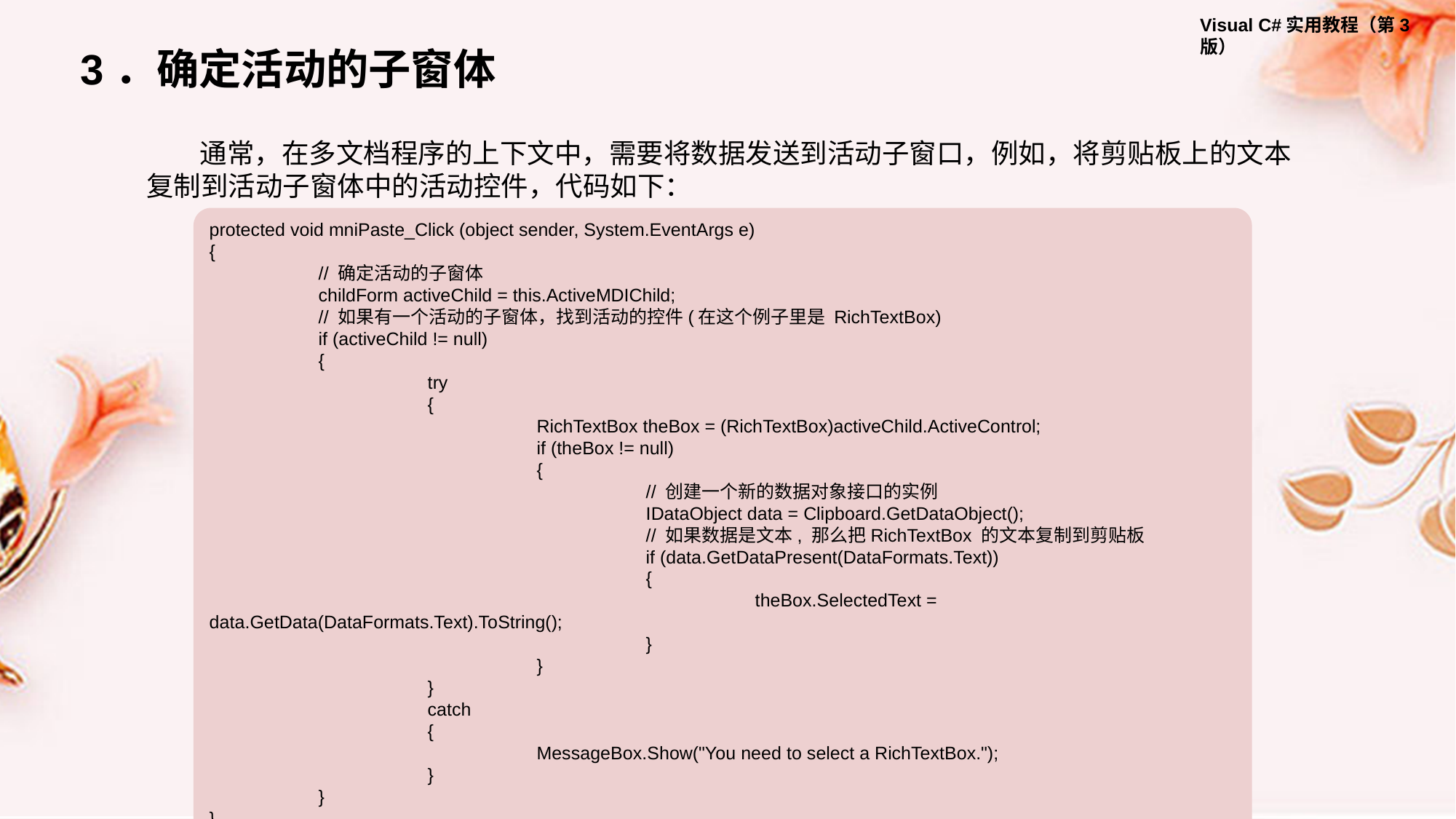

3．确定活动的子窗体
通常，在多文档程序的上下文中，需要将数据发送到活动子窗口，例如，将剪贴板上的文本复制到活动子窗体中的活动控件，代码如下：
protected void mniPaste_Click (object sender, System.EventArgs e)
{
	// 确定活动的子窗体
	childForm activeChild = this.ActiveMDIChild;
	// 如果有一个活动的子窗体，找到活动的控件(在这个例子里是 RichTextBox)
	if (activeChild != null)
	{
		try
		{
			RichTextBox theBox = (RichTextBox)activeChild.ActiveControl;
			if (theBox != null)
			{
				// 创建一个新的数据对象接口的实例
				IDataObject data = Clipboard.GetDataObject();
				// 如果数据是文本, 那么把RichTextBox 的文本复制到剪贴板
				if (data.GetDataPresent(DataFormats.Text))
				{
					theBox.SelectedText = data.GetData(DataFormats.Text).ToString();
				}
			}
		}
		catch
		{
			MessageBox.Show("You need to select a RichTextBox.");
		}
	}
}